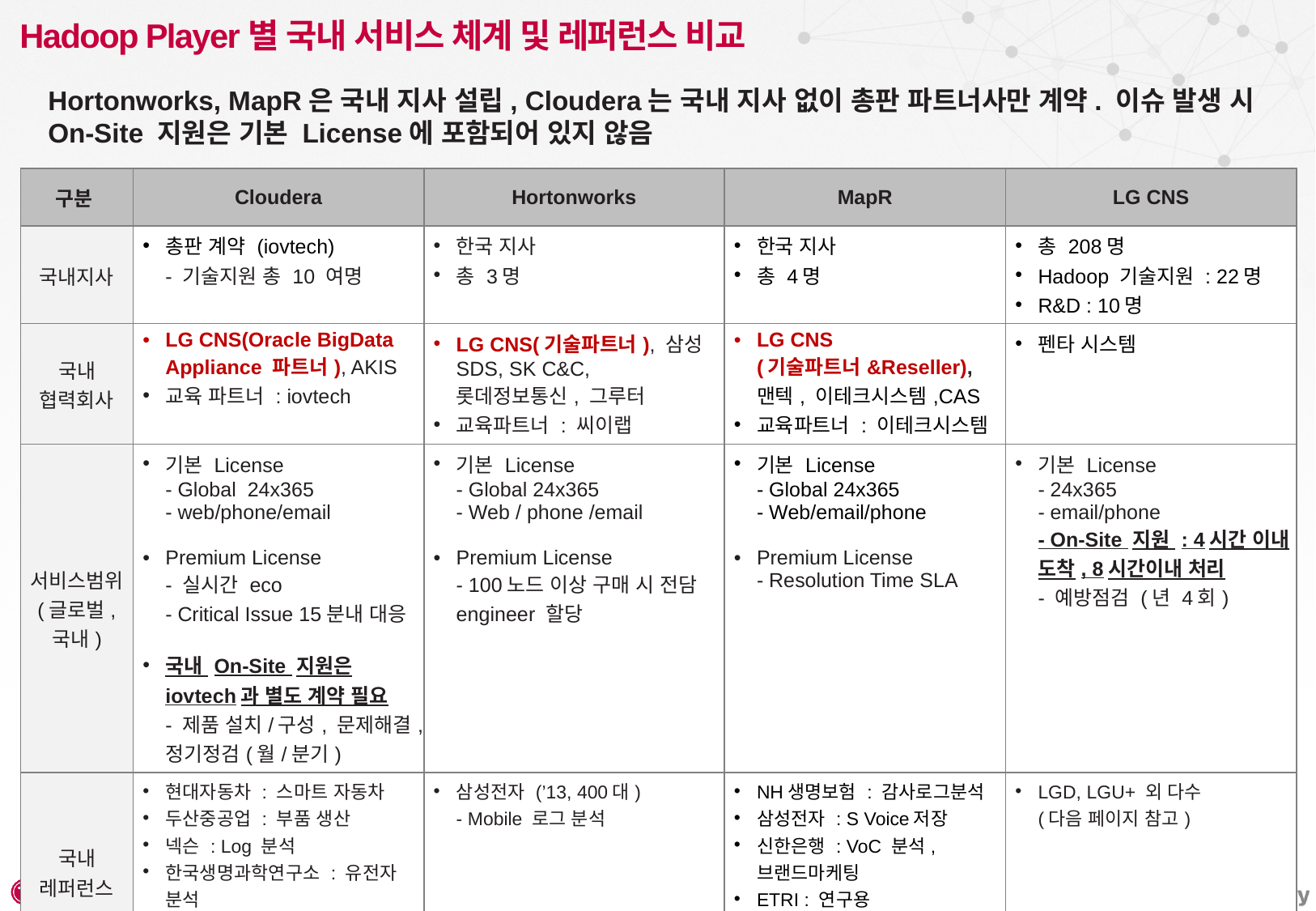

# Hadoop Player별 국내 서비스 체계 및 레퍼런스 비교
Hortonworks, MapR은 국내 지사 설립, Cloudera는 국내 지사 없이 총판 파트너사만 계약. 이슈 발생 시 On-Site 지원은 기본 License에 포함되어 있지 않음
| 구분 | Cloudera | Hortonworks | MapR | LG CNS |
| --- | --- | --- | --- | --- |
| 국내지사 | 총판 계약 (iovtech) - 기술지원 총 10 여명 | 한국 지사 총 3명 | 한국 지사 총 4명 | 총 208명 Hadoop 기술지원 : 22명 R&D : 10명 |
| 국내 협력회사 | LG CNS(Oracle BigData Appliance 파트너), AKIS 교육 파트너 : iovtech | LG CNS(기술파트너), 삼성SDS, SK C&C, 롯데정보통신, 그루터 교육파트너 : 씨이랩 | LG CNS (기술파트너&Reseller), 맨텍, 이테크시스템,CAS 교육파트너 : 이테크시스템 | 펜타 시스템 |
| 서비스범위 (글로벌, 국내) | 기본 License - Global 24x365 - web/phone/email Premium License - 실시간 eco - Critical Issue 15분내 대응 국내 On-Site 지원은 iovtech과 별도 계약 필요 - 제품 설치/구성, 문제해결,정기정검(월/분기) | 기본 License - Global 24x365 - Web / phone /email Premium License - 100노드 이상 구매 시 전담 engineer 할당 | 기본 License - Global 24x365 - Web/email/phone Premium License - Resolution Time SLA | 기본 License - 24x365 - email/phone - On-Site 지원 : 4시간 이내 도착, 8시간이내 처리 - 예방점검 (년 4회) |
| 국내 레퍼런스 | 현대자동차 : 스마트 자동차 두산중공업 : 부품 생산 넥슨 : Log 분석 한국생명과학연구소 : 유전자 분석 동국대 : 대외사업 가천대 : 교육 및 대외사업 | 삼성전자 (’13, 400대) - Mobile 로그 분석 | NH생명보험 : 감사로그분석 삼성전자 : S Voice저장 신한은행 : VoC 분석, 브랜드마케팅 ETRI : 연구용 | LGD, LGU+ 외 다수 (다음 페이지 참고) |